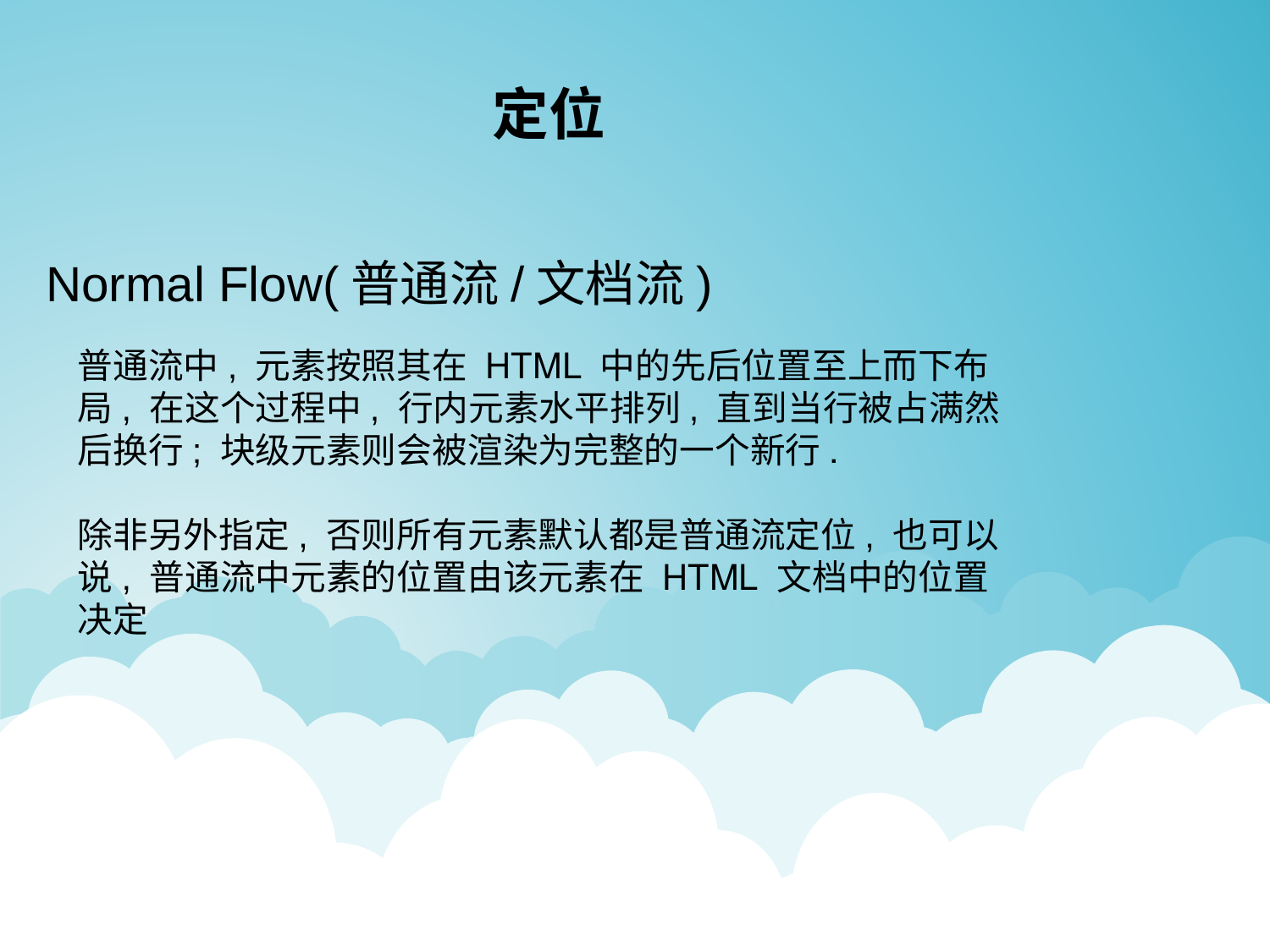

定位
Normal Flow(普通流/文档流)
普通流中, 元素按照其在 HTML 中的先后位置至上而下布局, 在这个过程中, 行内元素水平排列, 直到当行被占满然后换行; 块级元素则会被渲染为完整的一个新行.

除非另外指定, 否则所有元素默认都是普通流定位, 也可以说, 普通流中元素的位置由该元素在 HTML 文档中的位置决定